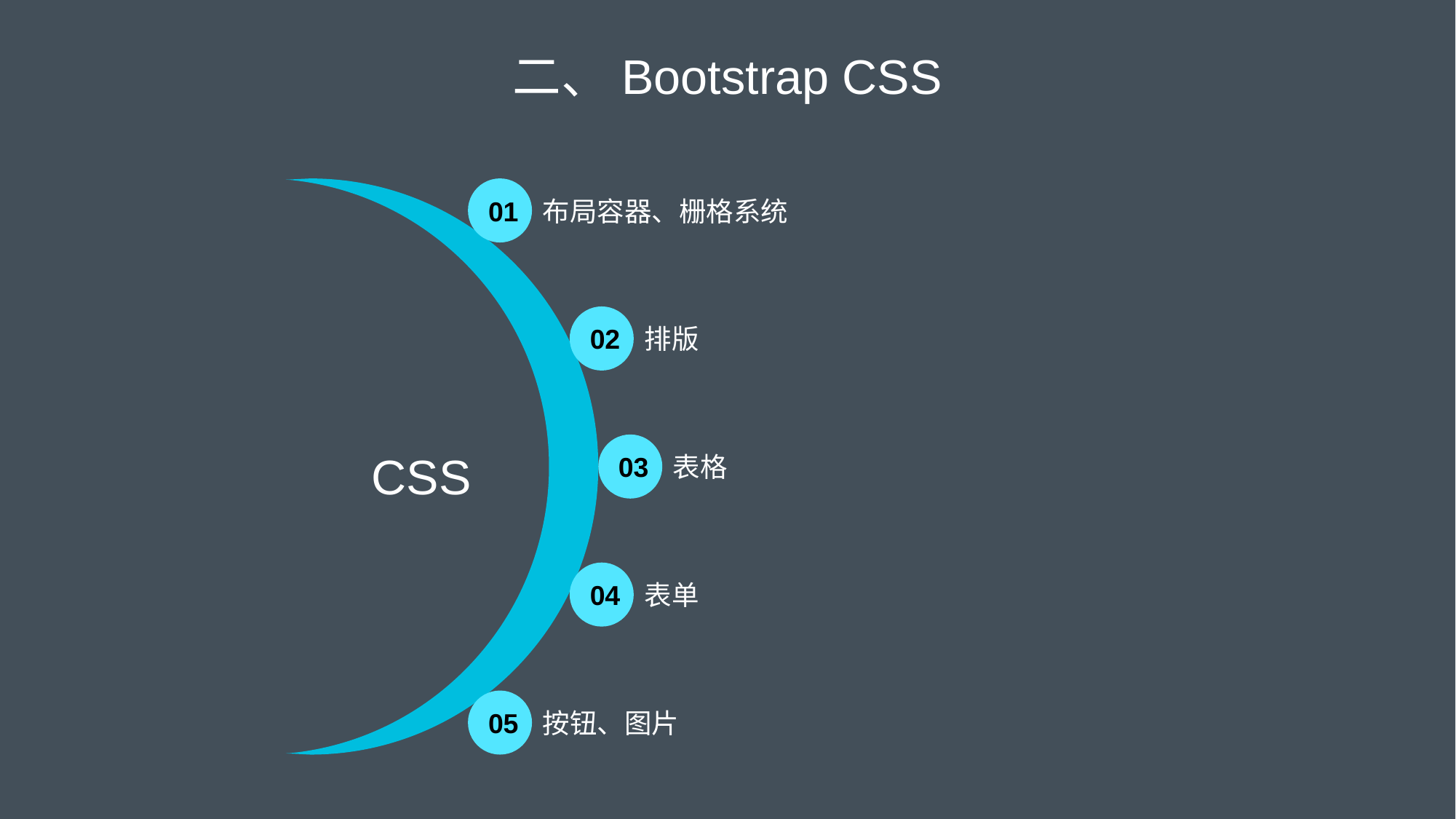

二、Bootstrap CSS
CSS
01
布局容器、栅格系统
02
排版
03
表格
04
表单
05
按钮、图片